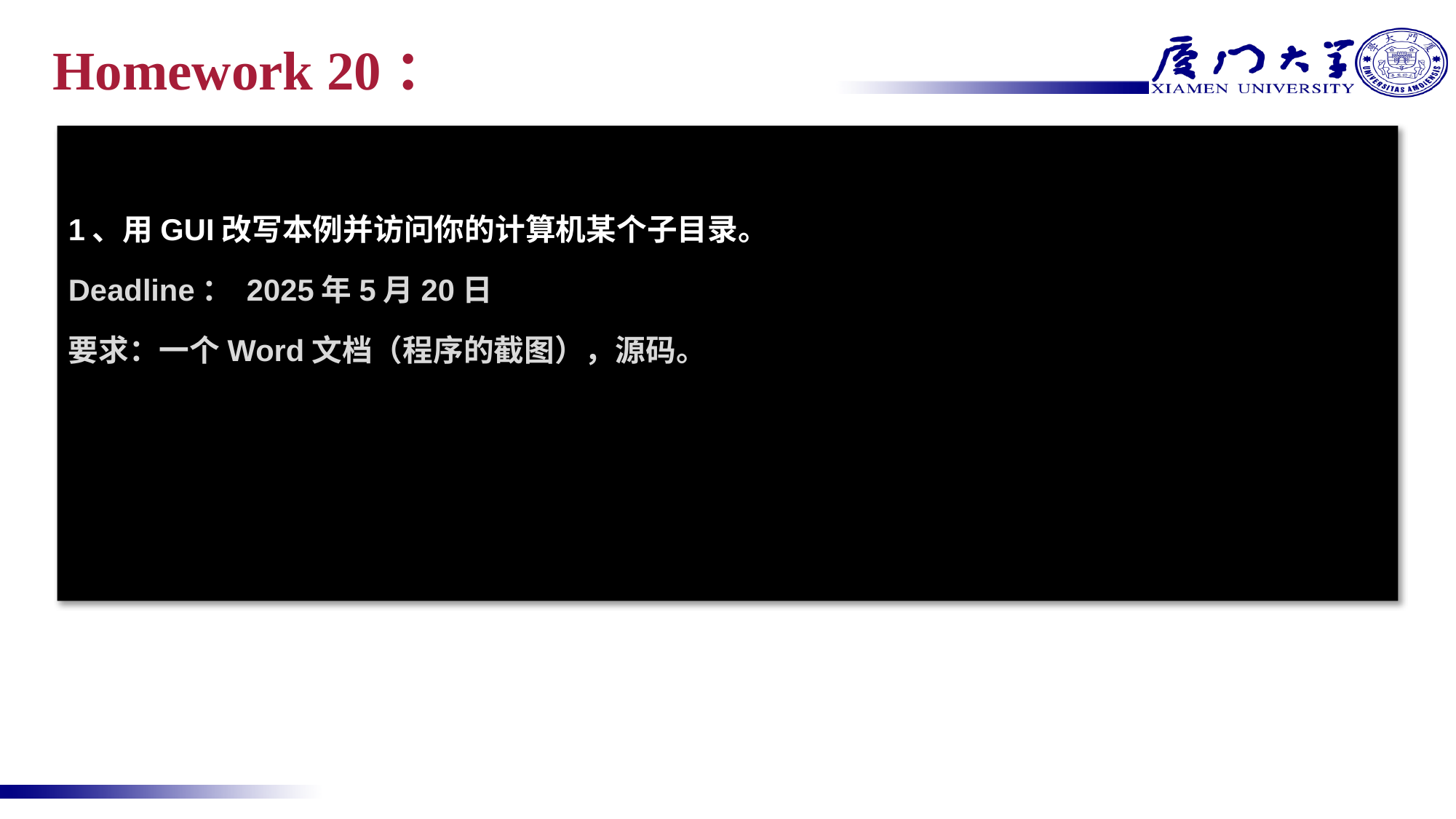

# Homework 20：

1、用GUI改写本例并访问你的计算机某个子目录。
Deadline： 2025年5月20日
要求：一个Word文档（程序的截图），源码。